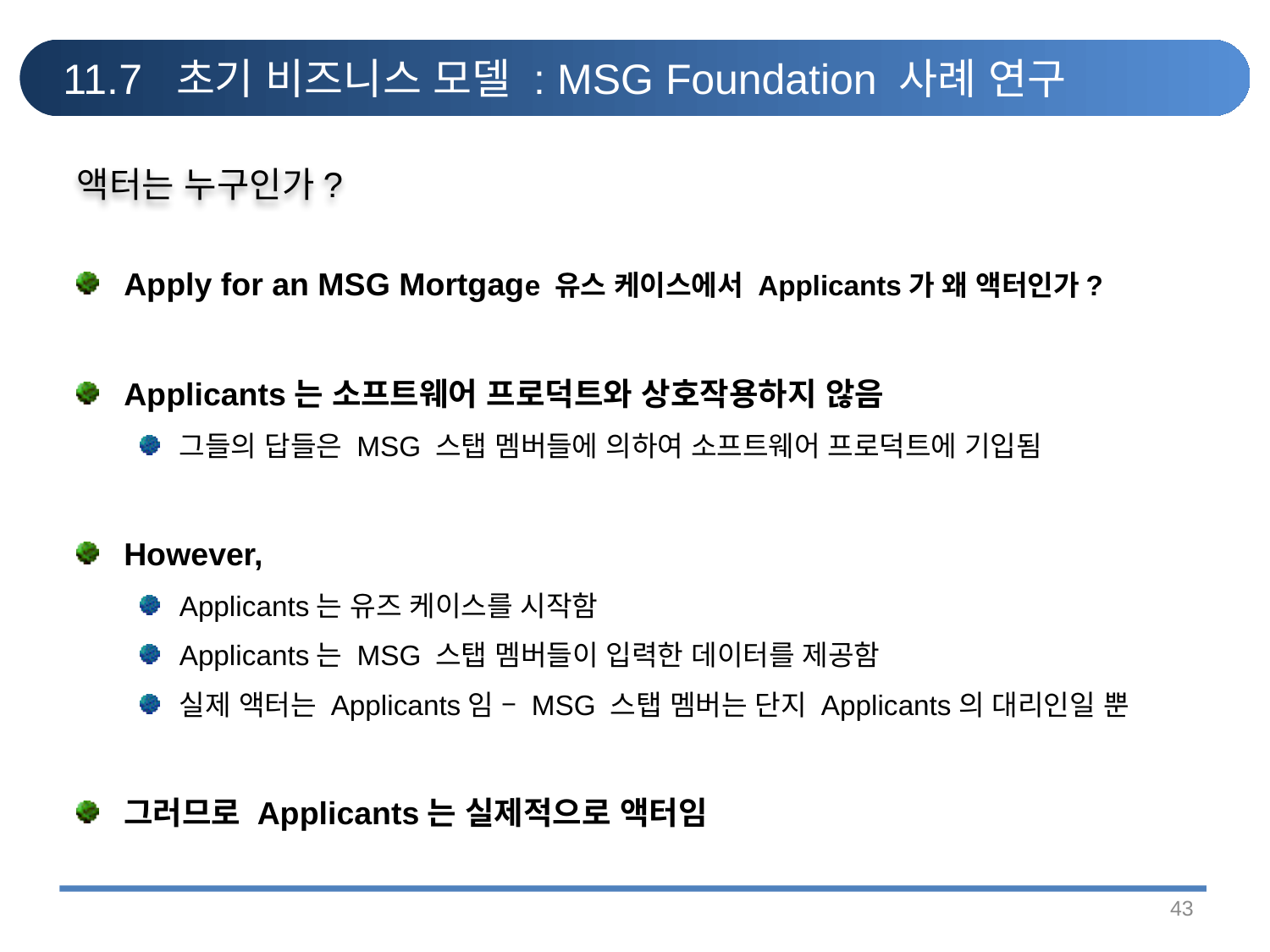

# 11.7  초기 비즈니스 모델 : MSG Foundation 사례 연구
액터는 누구인가?
Apply for an MSG Mortgage 유스 케이스에서 Applicants가 왜 액터인가?

Applicants는 소프트웨어 프로덕트와 상호작용하지 않음
그들의 답들은 MSG 스탭 멤버들에 의하여 소프트웨어 프로덕트에 기입됨

However,
Applicants는 유즈 케이스를 시작함
Applicants는 MSG 스탭 멤버들이 입력한 데이터를 제공함
실제 액터는 Applicants임 – MSG 스탭 멤버는 단지 Applicants의 대리인일 뿐

그러므로 Applicants는 실제적으로 액터임
43